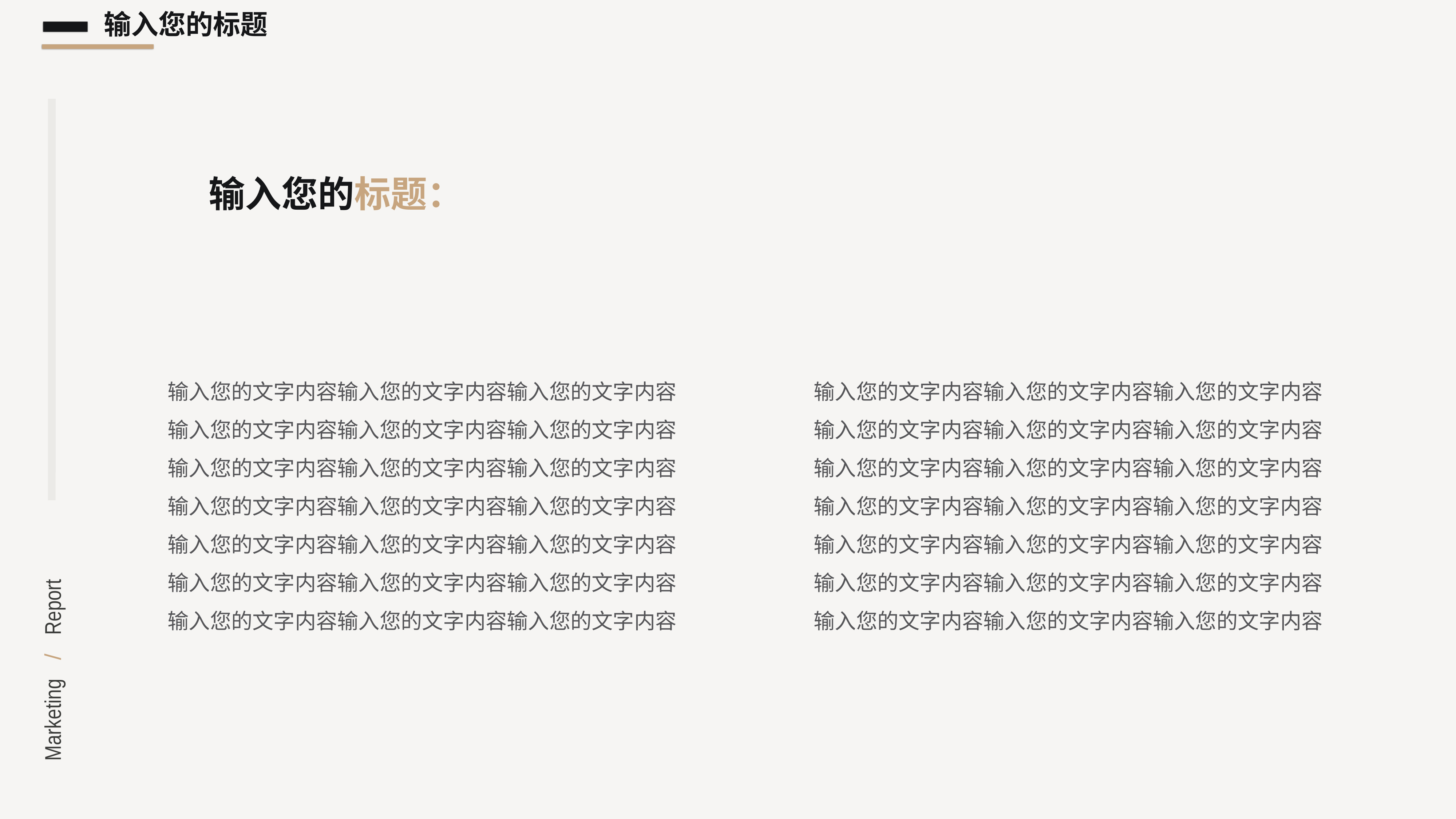

输入您的标题

输入您的标题：
输入您的文字内容输入您的文字内容输入您的文字内容输入您的文字内容输入您的文字内容输入您的文字内容输入您的文字内容输入您的文字内容输入您的文字内容输入您的文字内容输入您的文字内容输入您的文字内容输入您的文字内容输入您的文字内容输入您的文字内容输入您的文字内容输入您的文字内容输入您的文字内容输入您的文字内容输入您的文字内容输入您的文字内容
输入您的文字内容输入您的文字内容输入您的文字内容输入您的文字内容输入您的文字内容输入您的文字内容输入您的文字内容输入您的文字内容输入您的文字内容输入您的文字内容输入您的文字内容输入您的文字内容输入您的文字内容输入您的文字内容输入您的文字内容输入您的文字内容输入您的文字内容输入您的文字内容输入您的文字内容输入您的文字内容输入您的文字内容